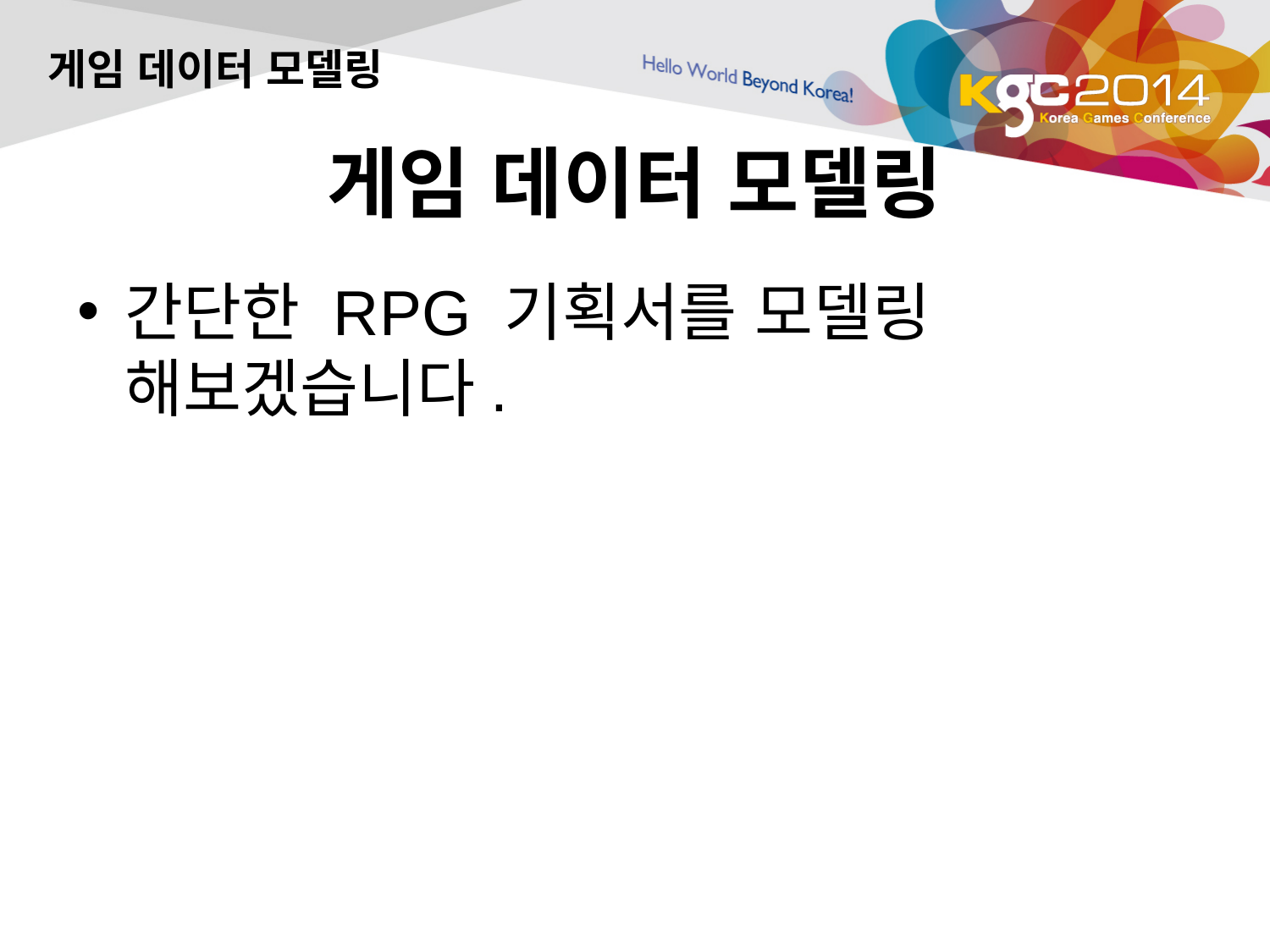

게임 데이터 모델링
# 게임 데이터 모델링
간단한 RPG 기획서를 모델링 해보겠습니다.